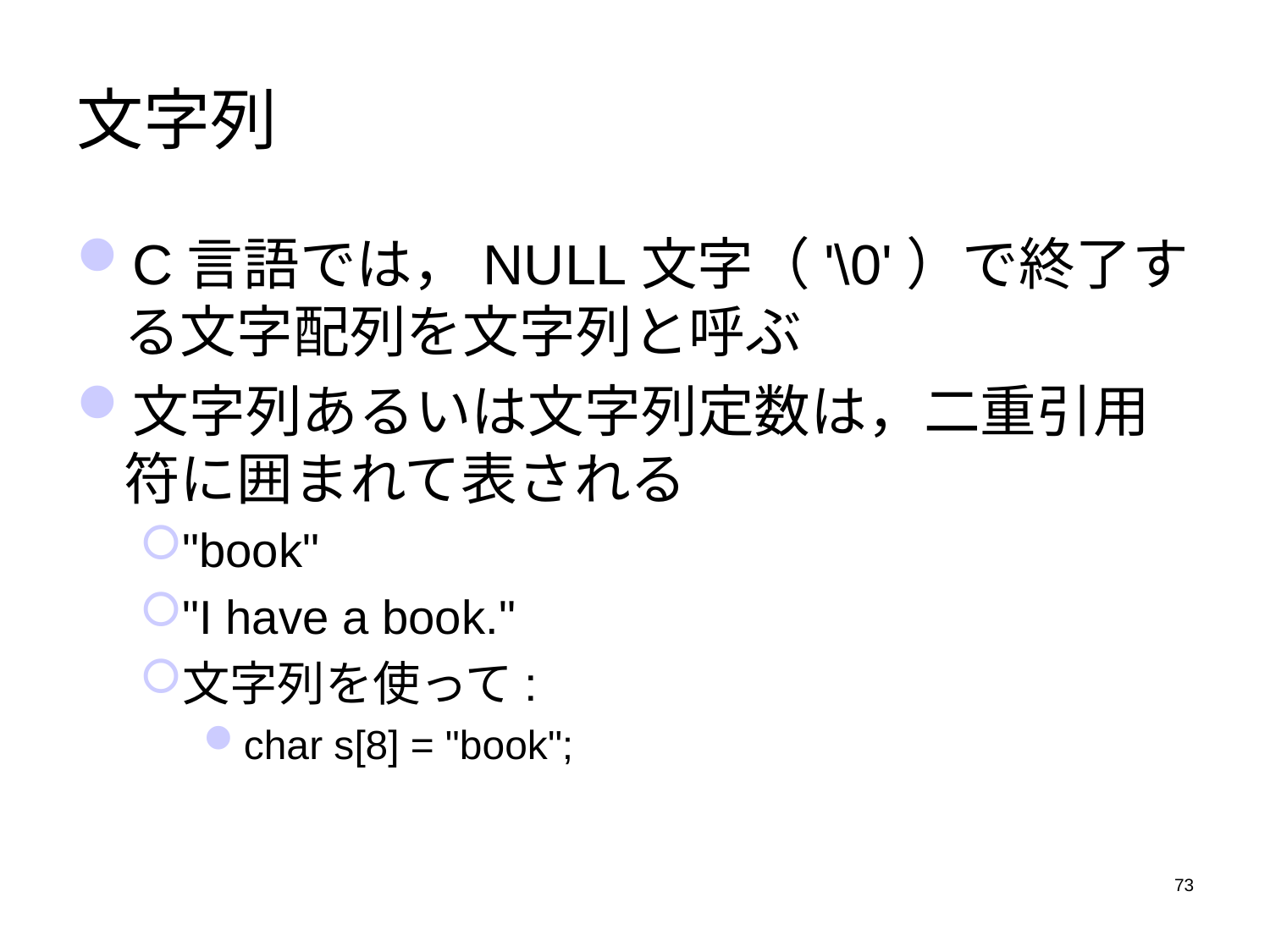

# 文字列
C言語では，NULL文字（'\0'）で終了する文字配列を文字列と呼ぶ
文字列あるいは文字列定数は，二重引用符に囲まれて表される
"book"
"I have a book."
文字列を使って:
char s[8] = "book";
73